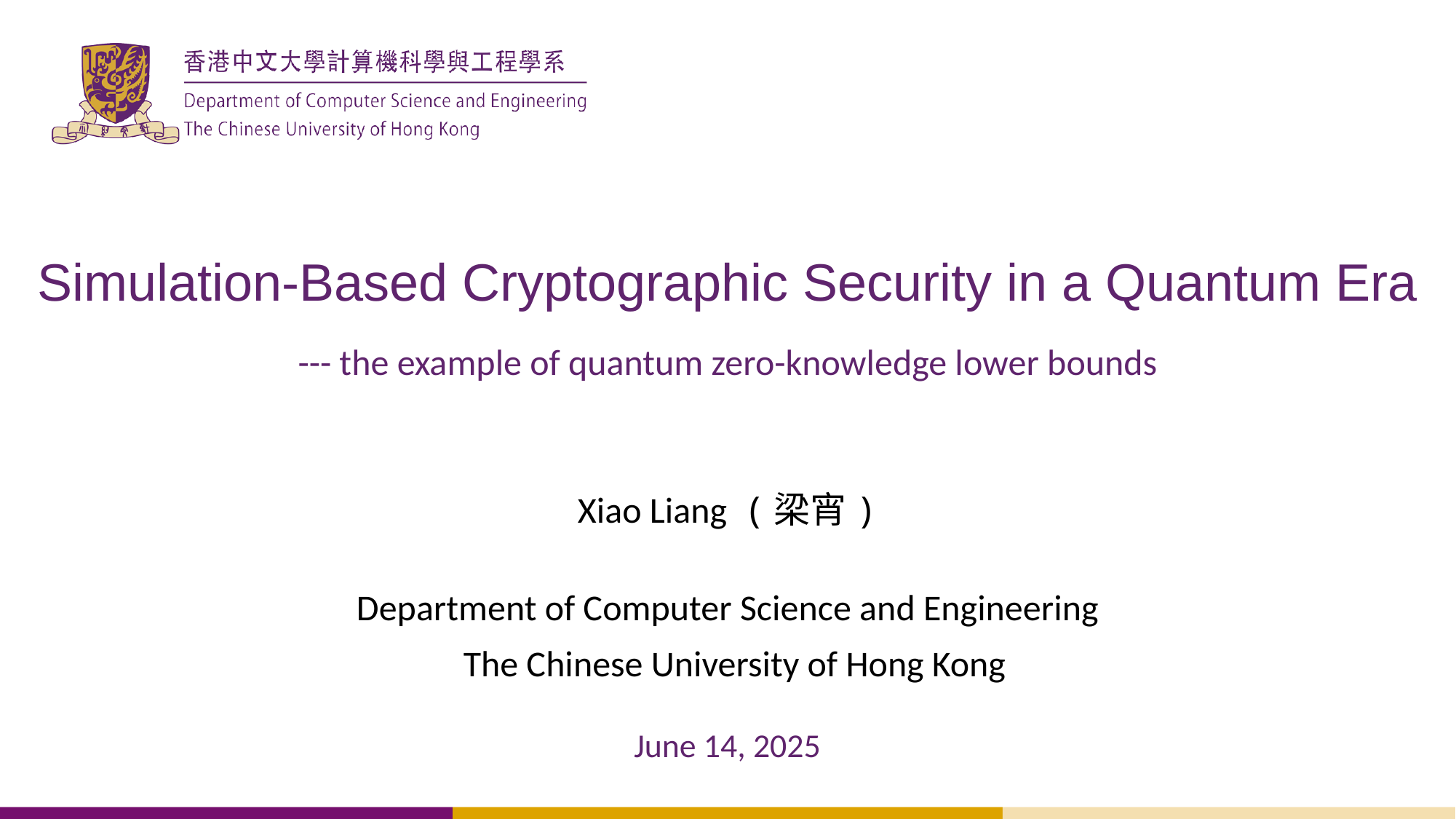

# Simulation-Based Cryptographic Security in a Quantum Era
--- the example of quantum zero-knowledge lower bounds
Xiao Liang  (梁宵)
Department of Computer Science and Engineering
The Chinese University of Hong Kong
June 14, 2025